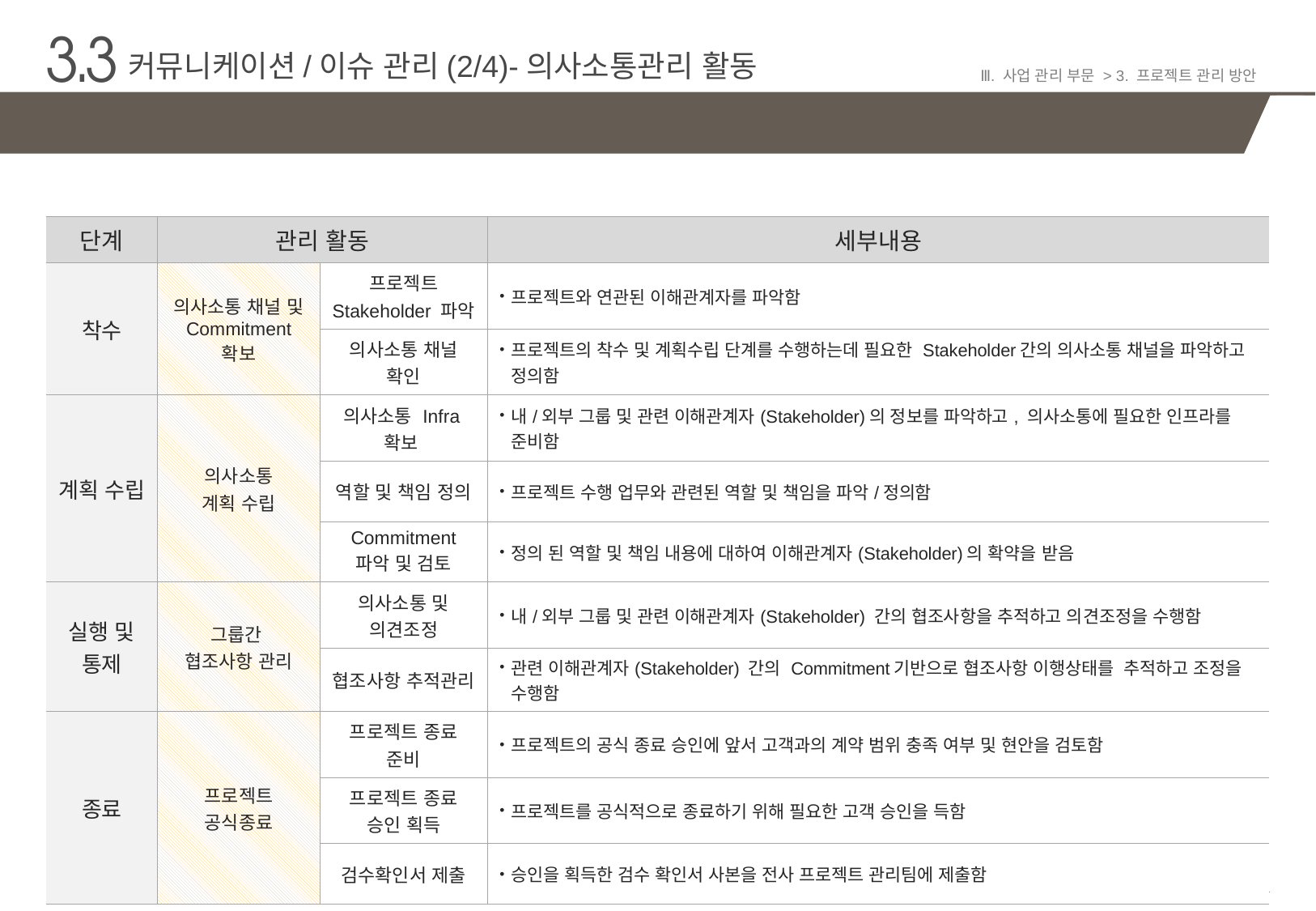

3.3
커뮤니케이션/이슈 관리(2/4)-의사소통관리 활동
Ⅲ. 사업 관리 부문 > 3. 프로젝트 관리 방안
프로젝트 수행조직간 즉각적이고 효과적인 의사결정 도출을 위한 관리활동 지원
| 단계 | 관리 활동 |  | 세부내용 |
| --- | --- | --- | --- |
| 착수 | 의사소통 채널 및 Commitment 확보 | 프로젝트 Stakeholder 파악 | 프로젝트와 연관된 이해관계자를 파악함 |
|  |  | 의사소통 채널 확인 | 프로젝트의 착수 및 계획수립 단계를 수행하는데 필요한 Stakeholder간의 의사소통 채널을 파악하고 정의함 |
| 계획 수립 | 의사소통 계획 수립 | 의사소통 Infra확보 | 내/외부 그룹 및 관련 이해관계자(Stakeholder)의 정보를 파악하고, 의사소통에 필요한 인프라를 준비함 |
|  |  | 역할 및 책임 정의 | 프로젝트 수행 업무와 관련된 역할 및 책임을 파악/정의함 |
|  |  | Commitment 파악 및 검토 | 정의 된 역할 및 책임 내용에 대하여 이해관계자(Stakeholder)의 확약을 받음 |
| 실행 및 통제 | 그룹간 협조사항 관리 | 의사소통 및 의견조정 | 내/외부 그룹 및 관련 이해관계자(Stakeholder) 간의 협조사항을 추적하고 의견조정을 수행함 |
|  |  | 협조사항 추적관리 | 관련 이해관계자(Stakeholder) 간의 Commitment기반으로 협조사항 이행상태를 추적하고 조정을 수행함 |
| 종료 | 프로젝트 공식종료 | 프로젝트 종료 준비 | 프로젝트의 공식 종료 승인에 앞서 고객과의 계약 범위 충족 여부 및 현안을 검토함 |
|  |  | 프로젝트 종료 승인 획득 | 프로젝트를 공식적으로 종료하기 위해 필요한 고객 승인을 득함 |
|  |  | 검수확인서 제출 | 승인을 획득한 검수 확인서 사본을 전사 프로젝트 관리팀에 제출함 |